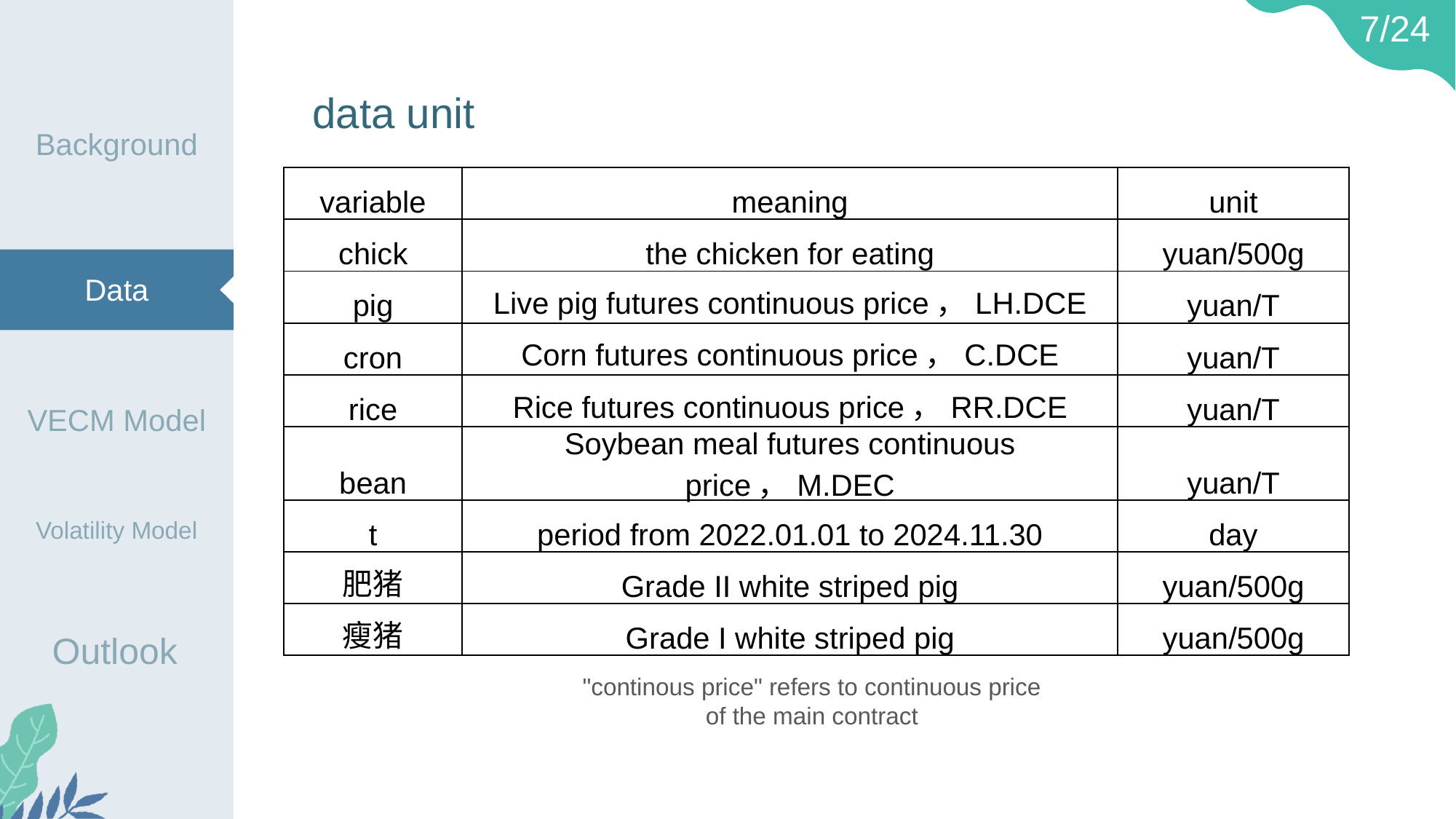

7/24
data unit

Background
| variable | meaning | unit |
| --- | --- | --- |
| chick | the chicken for eating | yuan/500g |
| pig | Live pig futures continuous price，LH.DCE | yuan/T |
| cron | Corn futures continuous price，C.DCE | yuan/T |
| rice | Rice futures continuous price，RR.DCE | yuan/T |
| bean | Soybean meal futures continuous price，M.DEC | yuan/T |
| t | period from 2022.01.01 to 2024.11.30 | day |
| 肥猪 | Grade II white striped pig | yuan/500g |
| 瘦猪 | Grade I white striped pig | yuan/500g |

Data
VECM Model
Volatility Model
Outlook
"continous price" refers to continuous price of the main contract